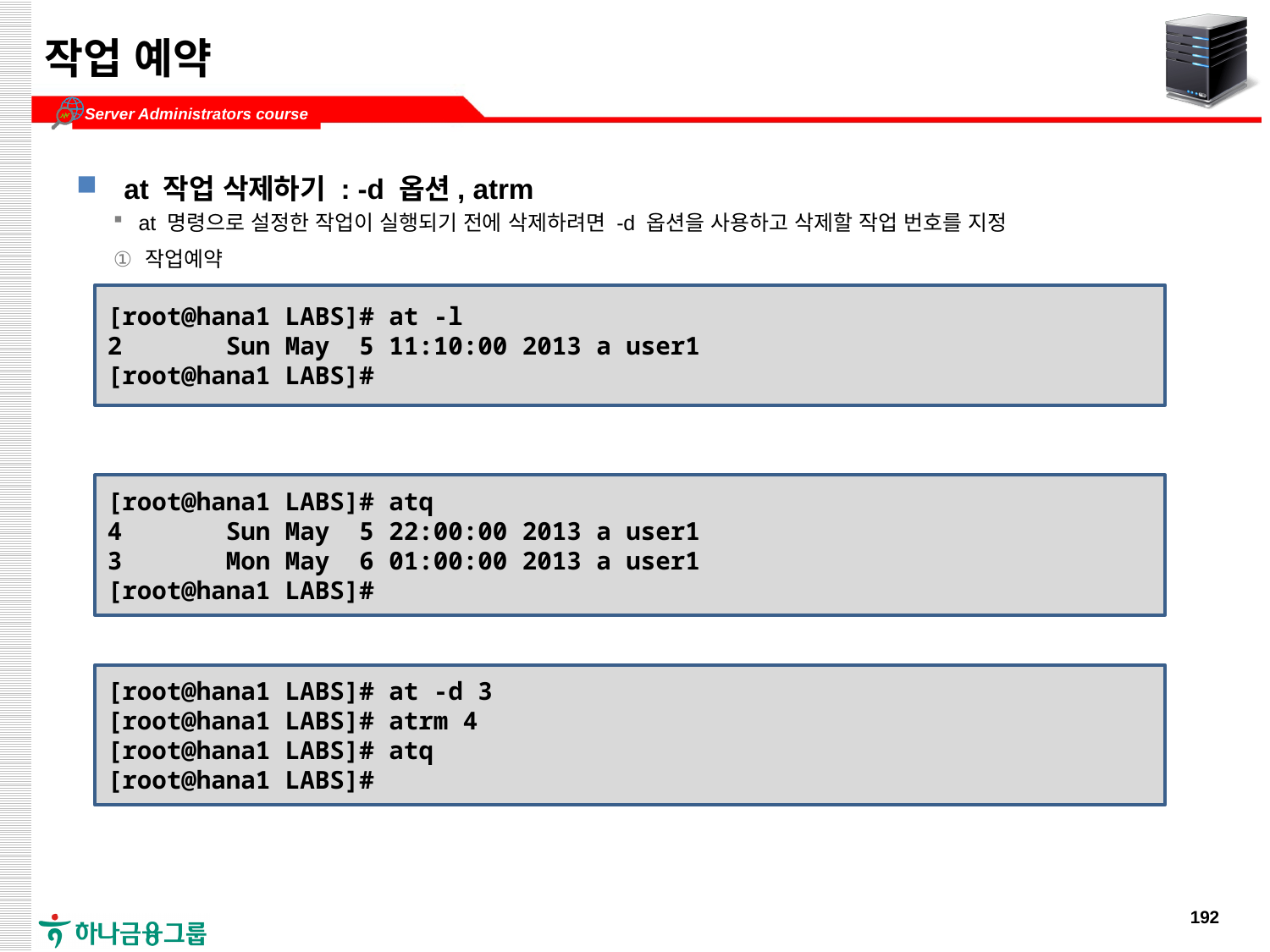

# 작업 예약
at 작업 삭제하기 : -d 옵션, atrm
at 명령으로 설정한 작업이 실행되기 전에 삭제하려면 -d 옵션을 사용하고 삭제할 작업 번호를 지정
작업예약

설정된 작업 확인

작업 삭제

[root@hana1 LABS]# at -l
2       Sun May  5 11:10:00 2013 a user1
[root@hana1 LABS]#
[root@hana1 LABS]# atq
4       Sun May  5 22:00:00 2013 a user1
3       Mon May  6 01:00:00 2013 a user1
[root@hana1 LABS]#
[root@hana1 LABS]# at -d 3
[root@hana1 LABS]# atrm 4
[root@hana1 LABS]# atq
[root@hana1 LABS]#